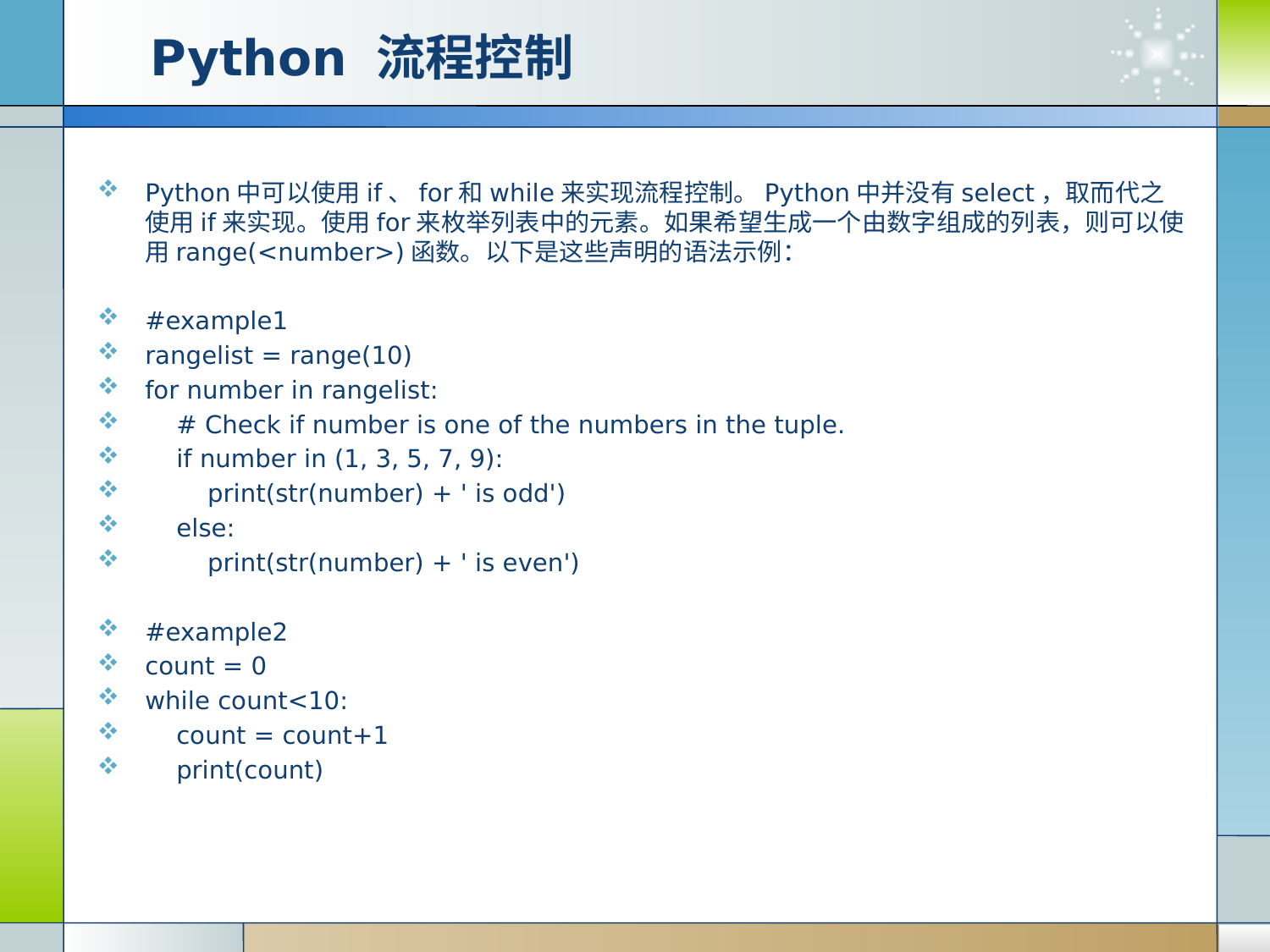

# Python 流程控制
Python中可以使用if、for和while来实现流程控制。Python中并没有select，取而代之使用if来实现。使用for来枚举列表中的元素。如果希望生成一个由数字组成的列表，则可以使用range(<number>)函数。以下是这些声明的语法示例：

#example1
rangelist = range(10)
for number in rangelist:
    # Check if number is one of the numbers in the tuple.
    if number in (1, 3, 5, 7, 9):
        print(str(number) + ' is odd')
    else:
        print(str(number) + ' is even')

#example2
count = 0
while count<10:
    count = count+1
    print(count)

56